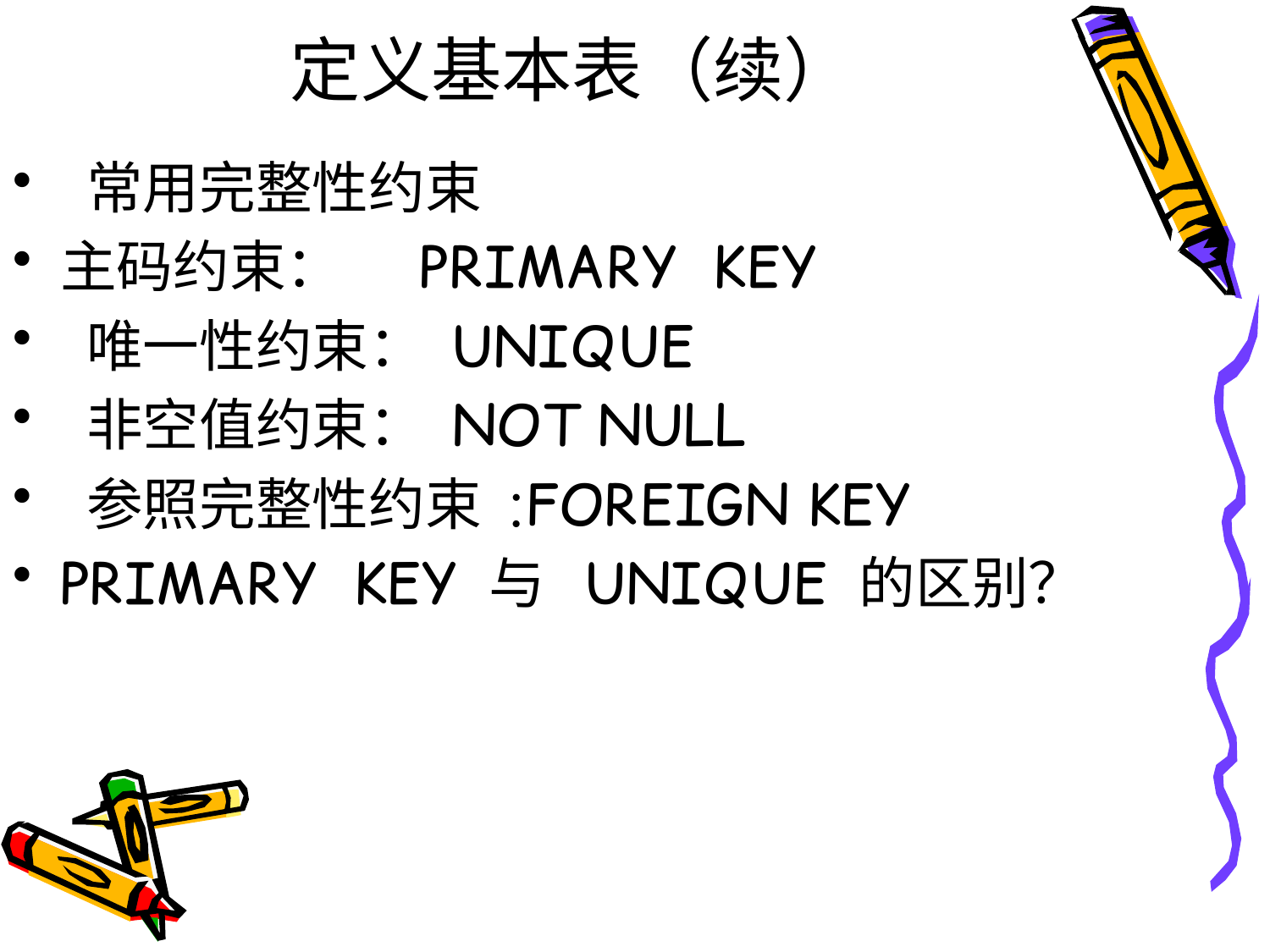

# 定义基本表（续）
 常用完整性约束
主码约束：     PRIMARY  KEY
 唯一性约束： UNIQUE
 非空值约束： NOT NULL
 参照完整性约束 :FOREIGN KEY
PRIMARY  KEY 与  UNIQUE 的区别？